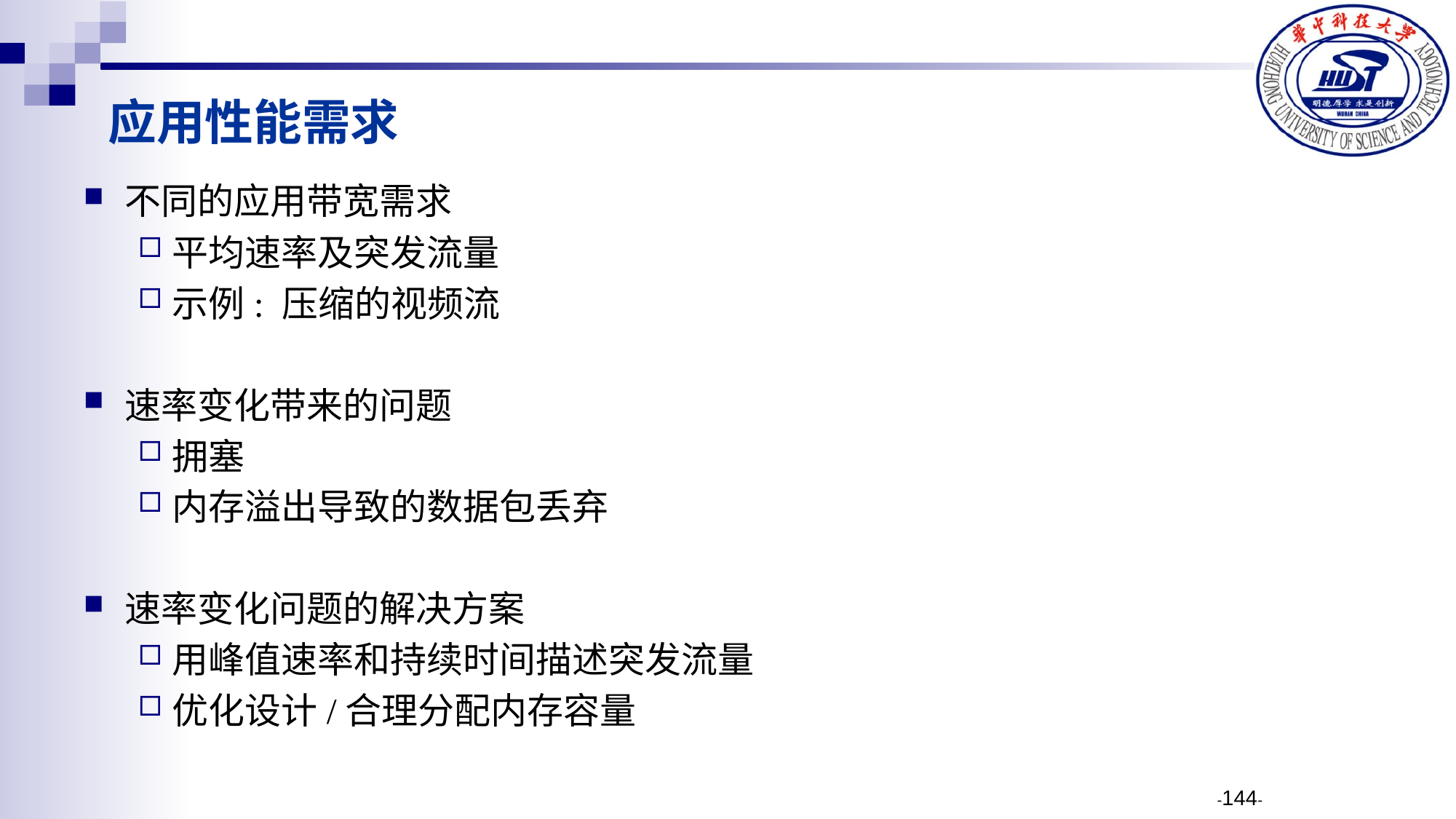

应用性能需求
不同的应用带宽需求
平均速率及突发流量
示例: 压缩的视频流

速率变化带来的问题
拥塞
内存溢出导致的数据包丢弃

速率变化问题的解决方案
用峰值速率和持续时间描述突发流量
优化设计/合理分配内存容量
-144-